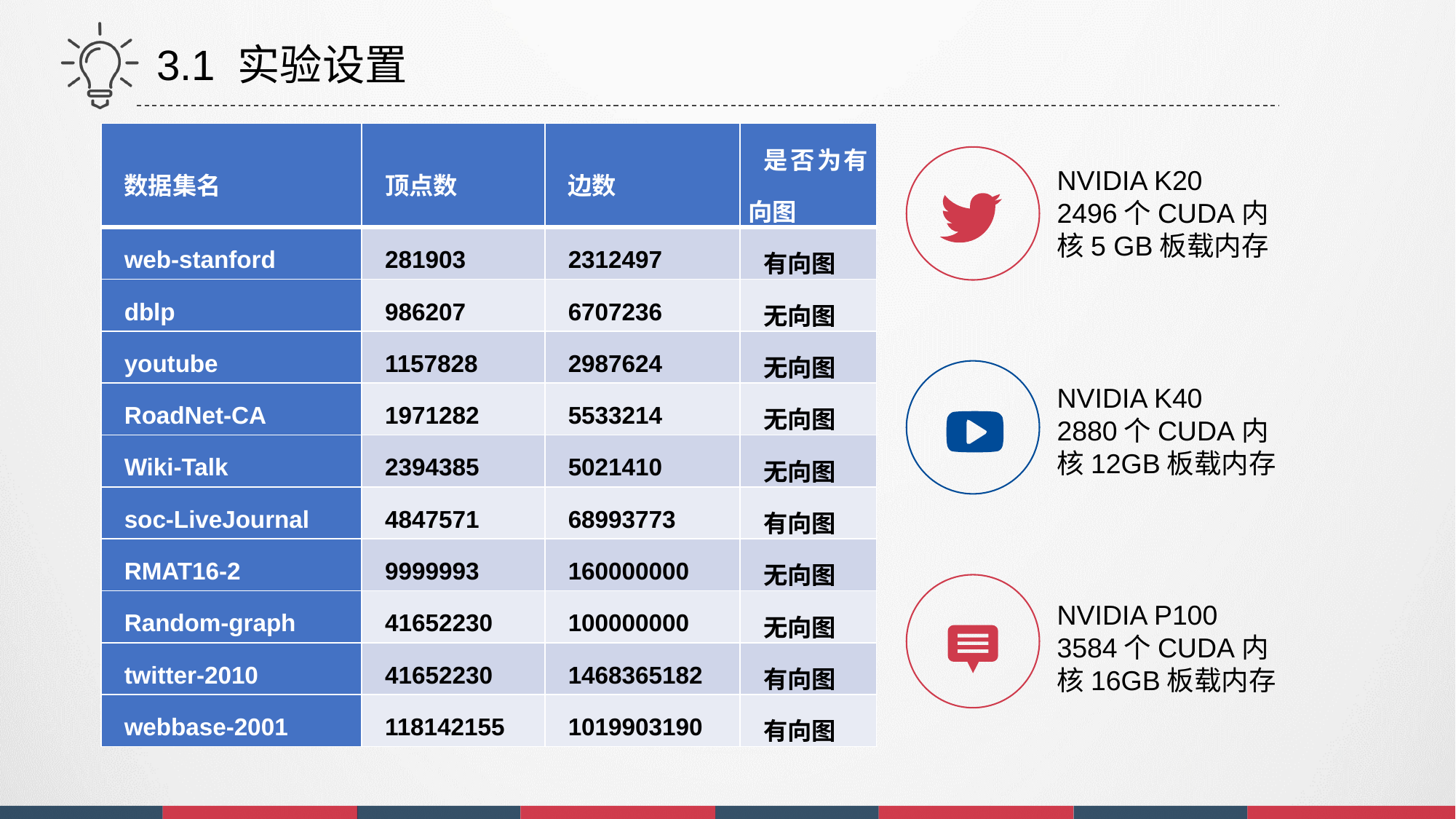

3.1 实验设置
| 数据集名 | 顶点数 | 边数 | 是否为有向图 |
| --- | --- | --- | --- |
| web-stanford | 281903 | 2312497 | 有向图 |
| dblp | 986207 | 6707236 | 无向图 |
| youtube | 1157828 | 2987624 | 无向图 |
| RoadNet-CA | 1971282 | 5533214 | 无向图 |
| Wiki-Talk | 2394385 | 5021410 | 无向图 |
| soc-LiveJournal | 4847571 | 68993773 | 有向图 |
| RMAT16-2 | 9999993 | 160000000 | 无向图 |
| Random-graph | 41652230 | 100000000 | 无向图 |
| twitter-2010 | 41652230 | 1468365182 | 有向图 |
| webbase-2001 | 118142155 | 1019903190 | 有向图 |

NVIDIA K20
2496个CUDA内核5 GB板载内存

NVIDIA K40
2880个CUDA内核12GB板载内存

NVIDIA P100
3584个CUDA内核16GB板载内存